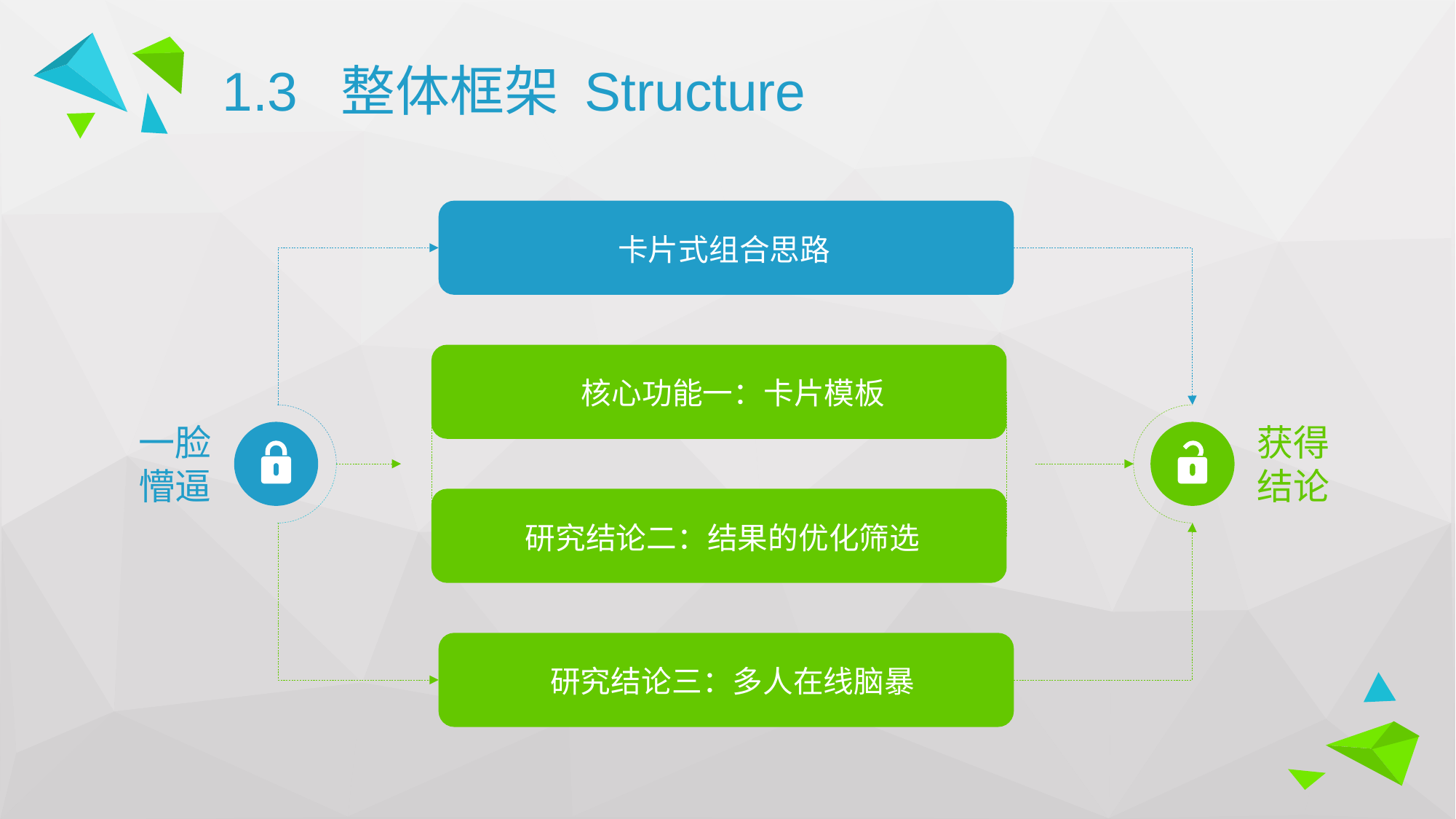

# 1.3  整体框架 Structure

卡片式组合思路

核心功能一：卡片模板

一脸懵逼

获得结论

研究结论二：结果的优化筛选

研究结论三：多人在线脑暴